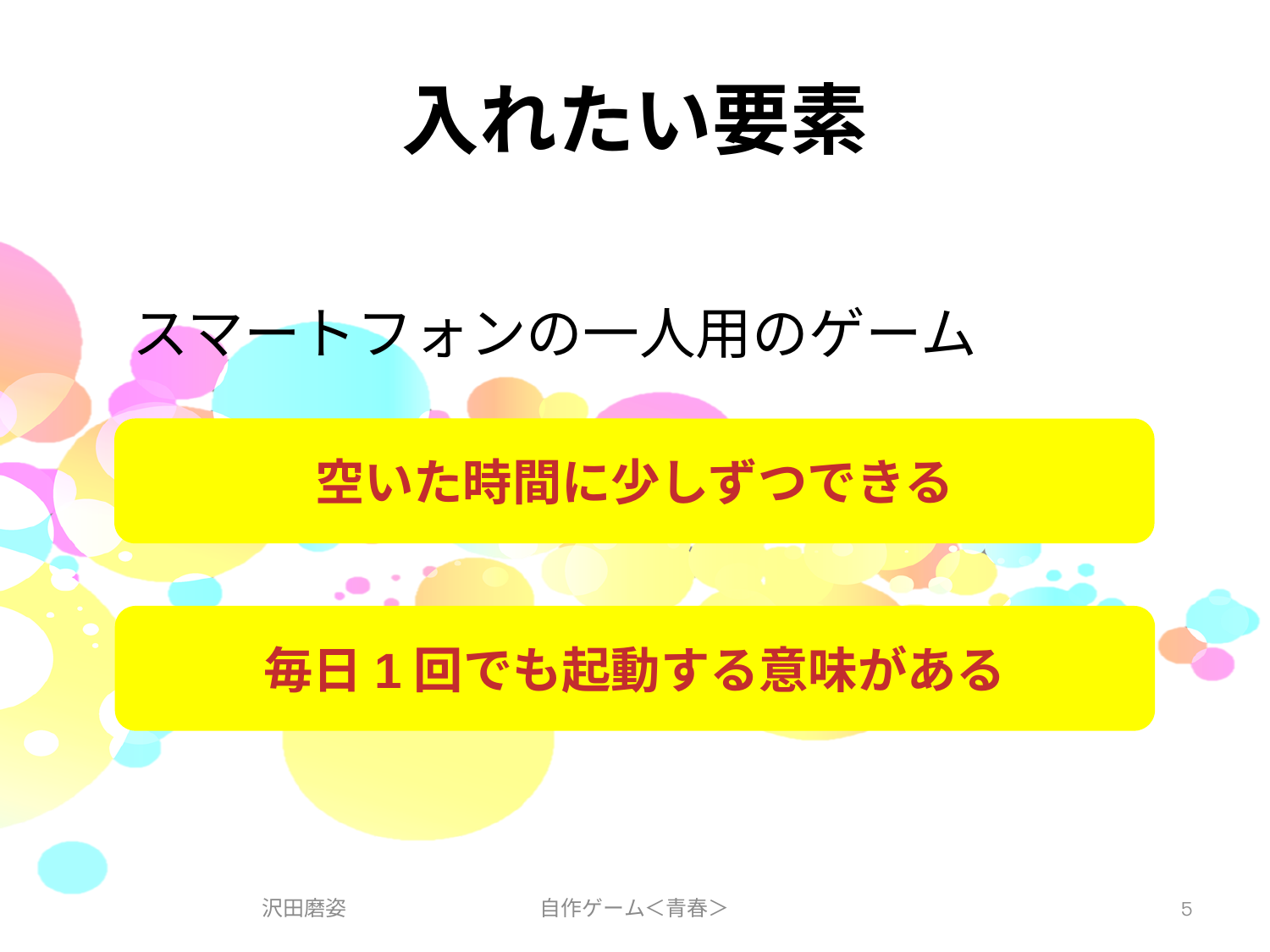

# 入れたい要素
　スマートフォンの一人用のゲーム

空いた時間に少しずつできる
毎日1回でも起動する意味がある
沢田磨姿
自作ゲーム＜青春＞
5